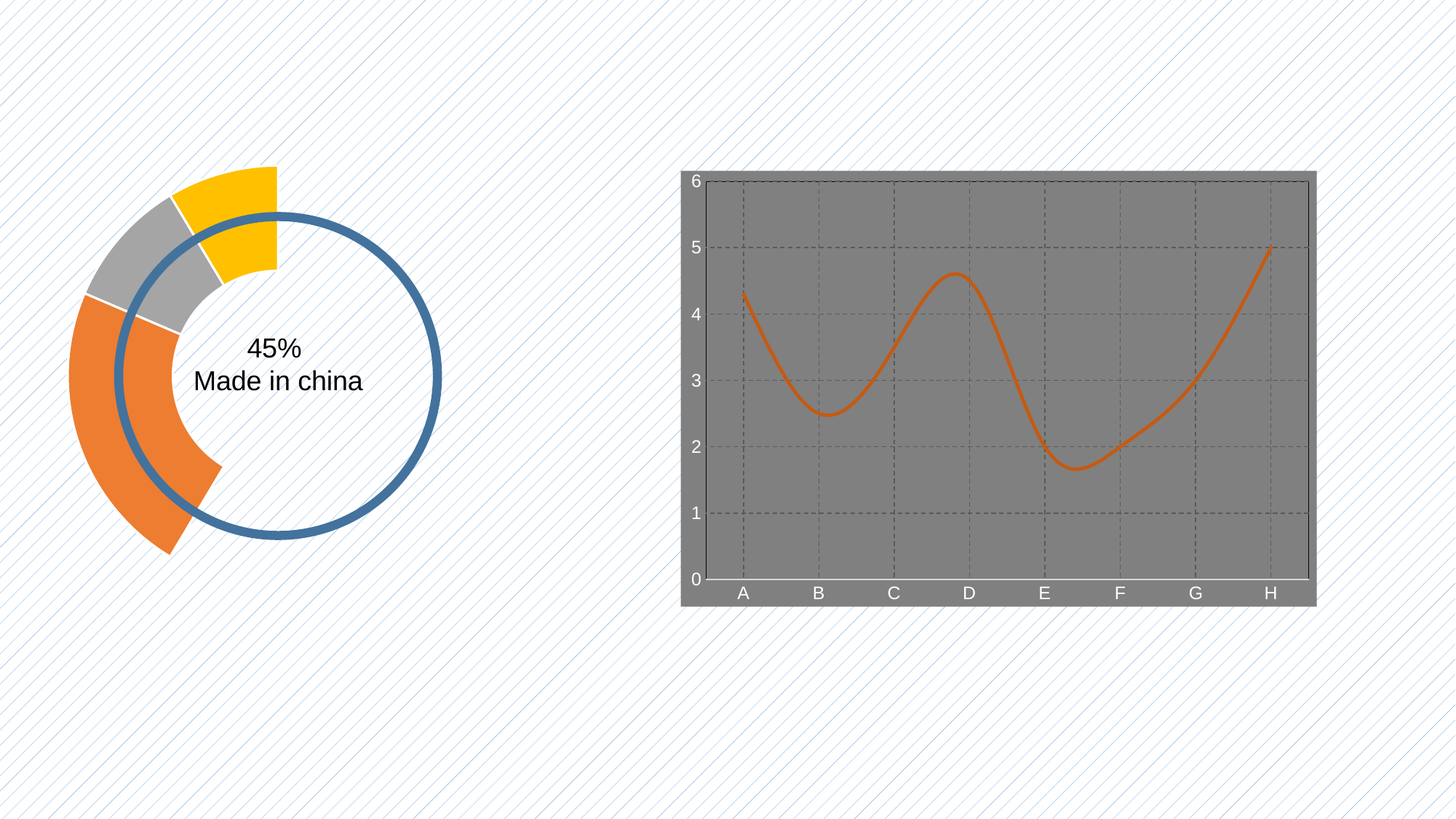

### Chart

| Category | 销售额 |
|---|---|
| 第一季度 | 8.2 |
| 第二季度 | 3.2 |
| 第三季度 | 1.4 |
| 第四季度 | 1.2 |

### Chart

| Category | 系列 1 |
|---|---|
| A | 4.3 |
| B | 2.5 |
| C | 3.5 |
| D | 4.5 |
| E | 2.0 |
| F | 2.0 |
| G | 3.0 |
| H | 5.0 |
45%
Made in china